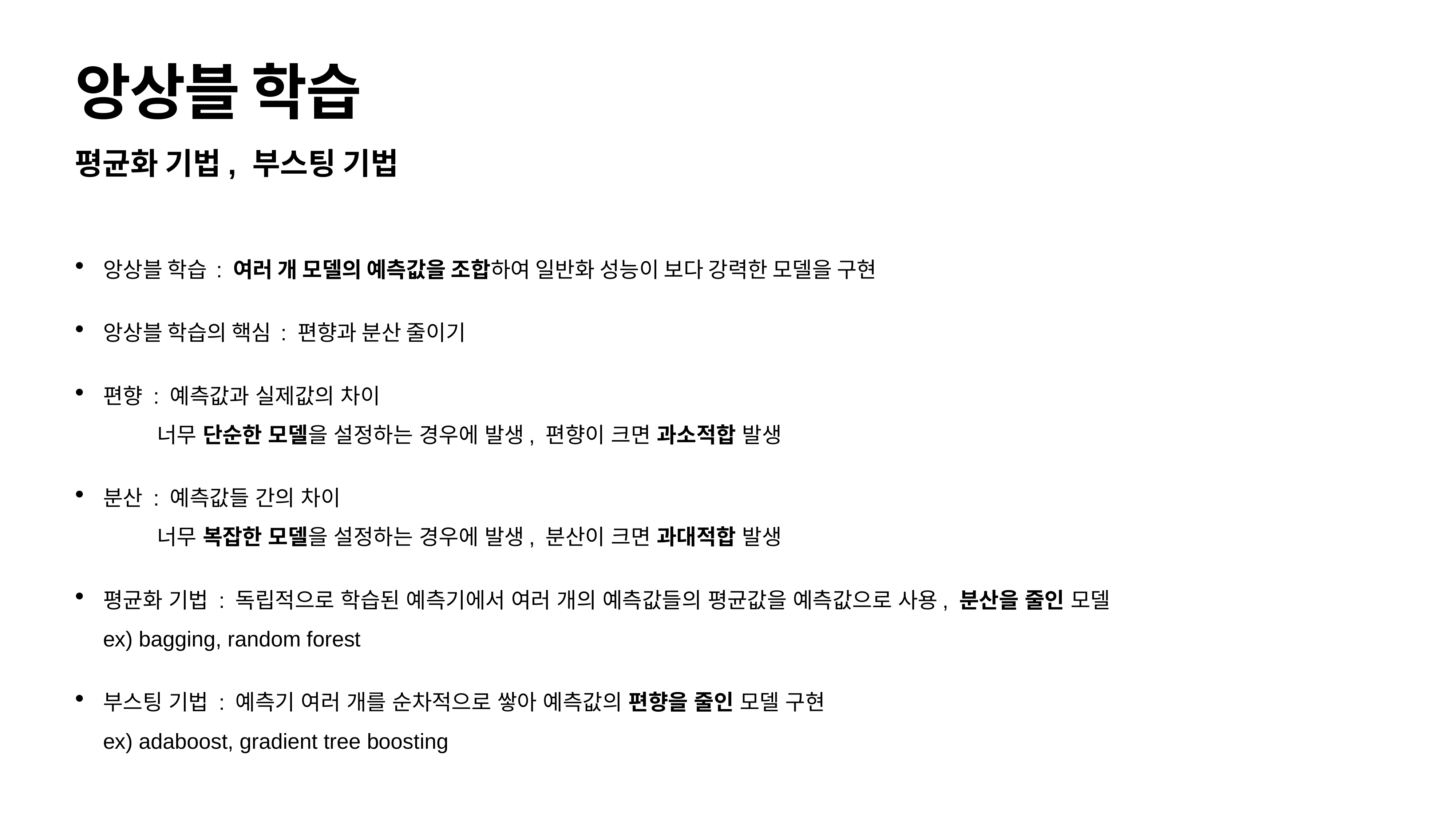

# 앙상블 학습
평균화 기법, 부스팅 기법
앙상블 학습 : 여러 개 모델의 예측값을 조합하여 일반화 성능이 보다 강력한 모델을 구현
앙상블 학습의 핵심 : 편향과 분산 줄이기
편향 : 예측값과 실제값의 차이
         너무 단순한 모델을 설정하는 경우에 발생, 편향이 크면 과소적합 발생
분산 : 예측값들 간의 차이
         너무 복잡한 모델을 설정하는 경우에 발생, 분산이 크면 과대적합 발생
평균화 기법 : 독립적으로 학습된 예측기에서 여러 개의 예측값들의 평균값을 예측값으로 사용, 분산을 줄인 모델
ex) bagging, random forest
부스팅 기법 : 예측기 여러 개를 순차적으로 쌓아 예측값의 편향을 줄인 모델 구현
ex) adaboost, gradient tree boosting